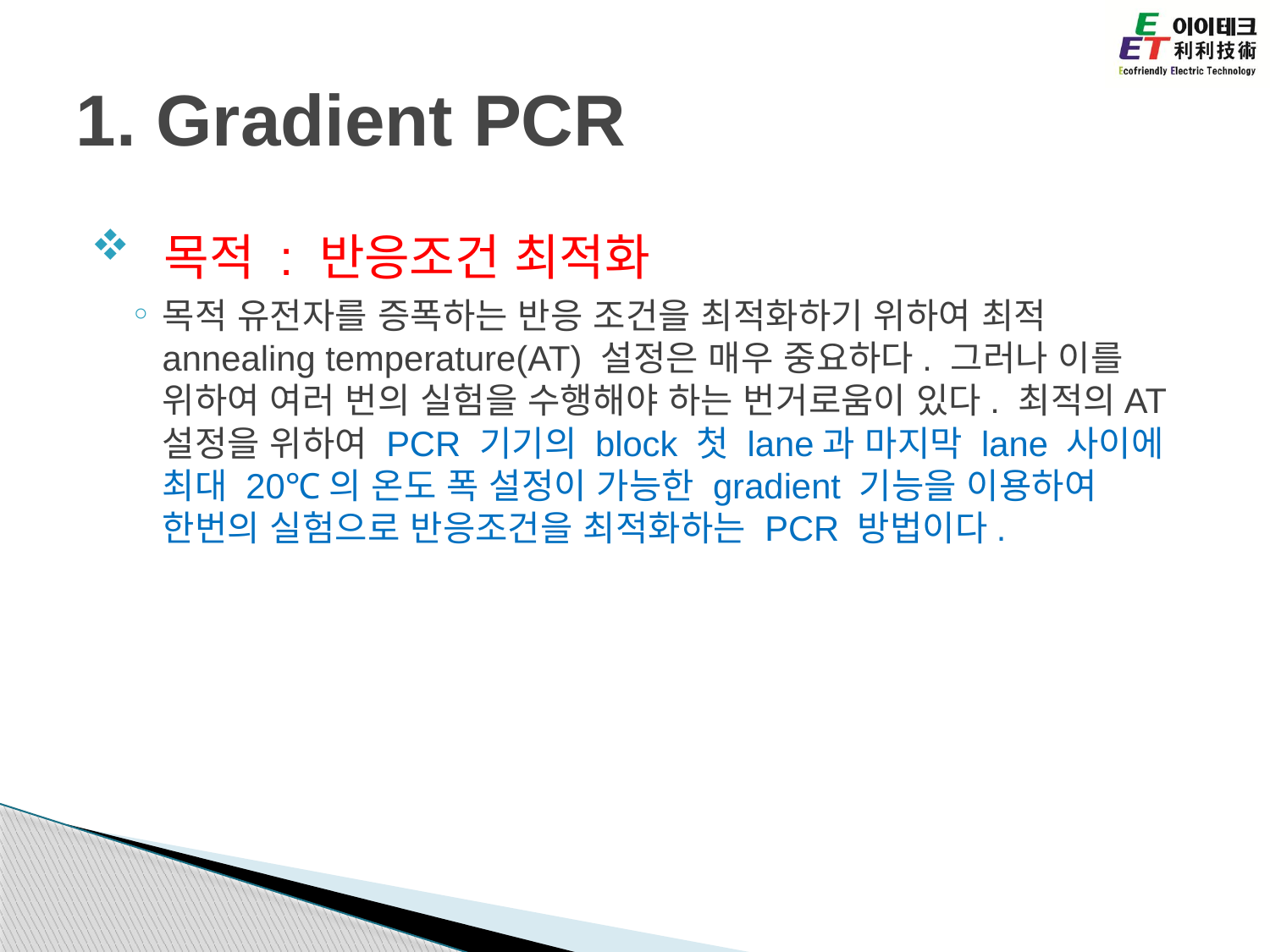

# 1. Gradient PCR
 목적 : 반응조건 최적화
목적 유전자를 증폭하는 반응 조건을 최적화하기 위하여 최적 annealing temperature(AT) 설정은 매우 중요하다. 그러나 이를 위하여 여러 번의 실험을 수행해야 하는 번거로움이 있다. 최적의AT 설정을 위하여 PCR 기기의 block 첫 lane과 마지막 lane 사이에 최대 20℃의 온도 폭 설정이 가능한 gradient 기능을 이용하여 한번의 실험으로 반응조건을 최적화하는 PCR 방법이다.